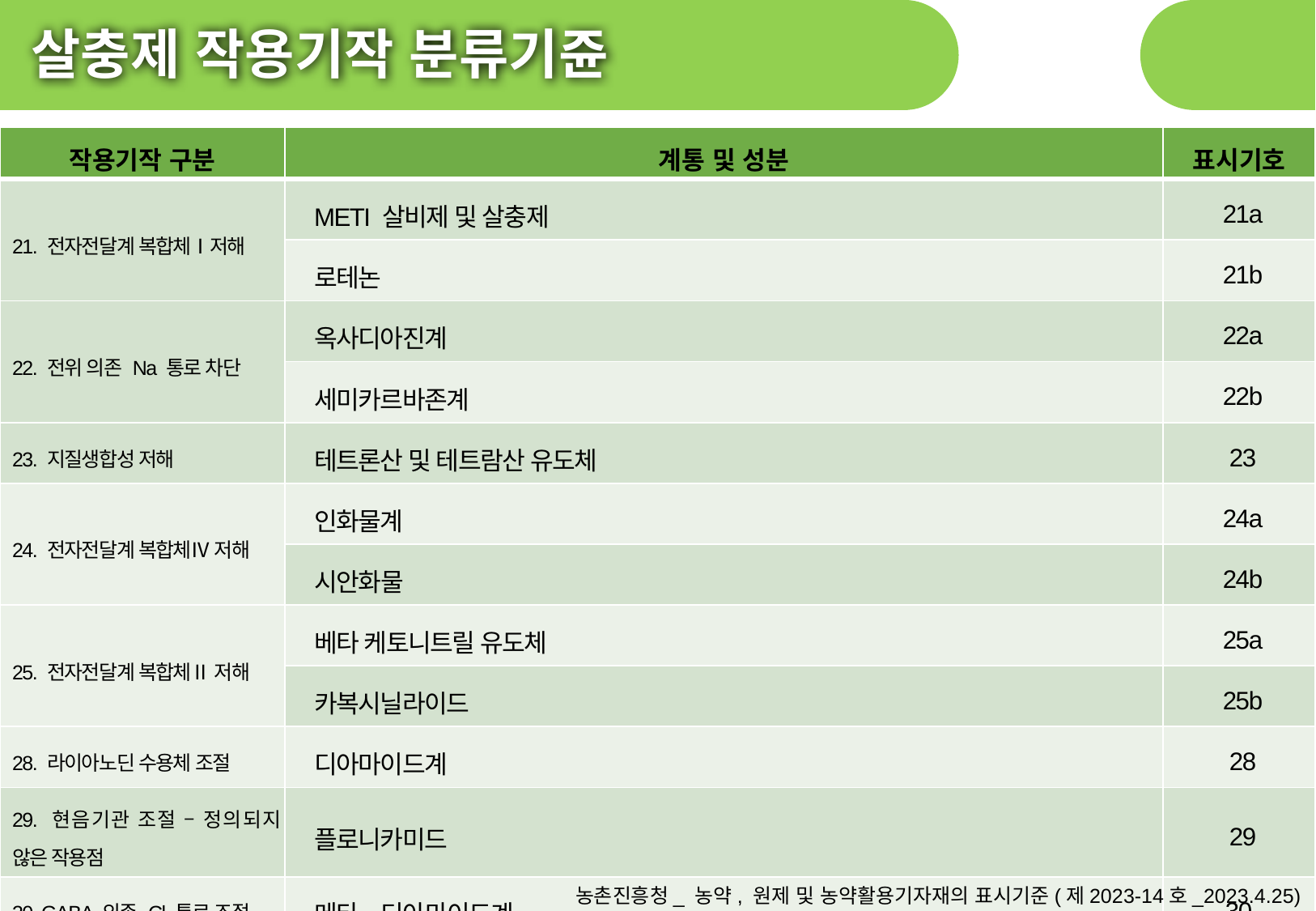

살충제 작용기작 분류기쥰
| 작용기작 구분 | 계통 및 성분 | 표시기호 |
| --- | --- | --- |
| 21. 전자전달계 복합체Ⅰ저해 | METI 살비제 및 살충제 | 21a |
|  | 로테논 | 21b |
| 22. 전위 의존 Na 통로 차단 | 옥사디아진계 | 22a |
|  | 세미카르바존계 | 22b |
| 23. 지질생합성 저해 | 테트론산 및 테트람산 유도체 | 23 |
| 24. 전자전달계 복합체Ⅳ 저해 | 인화물계 | 24a |
|  | 시안화물 | 24b |
| 25. 전자전달계 복합체Ⅱ 저해 | 베타 케토니트릴 유도체 | 25a |
|  | 카복시닐라이드 | 25b |
| 28. 라이아노딘 수용체 조절 | 디아마이드계 | 28 |
| 29. 현음기관 조절 – 정의되지 않은 작용점 | 플로니카미드 | 29 |
| 30. GABA 의존 Cl 통로 조절 | 메타-디아마이드계 | 30 |
| 작용기작 불명 | 아자디락틴, 디코폴 등 | 미분류 |
농촌진흥청_ 농약, 원제 및 농약활용기자재의 표시기준(제2023-14호_2023.4.25)